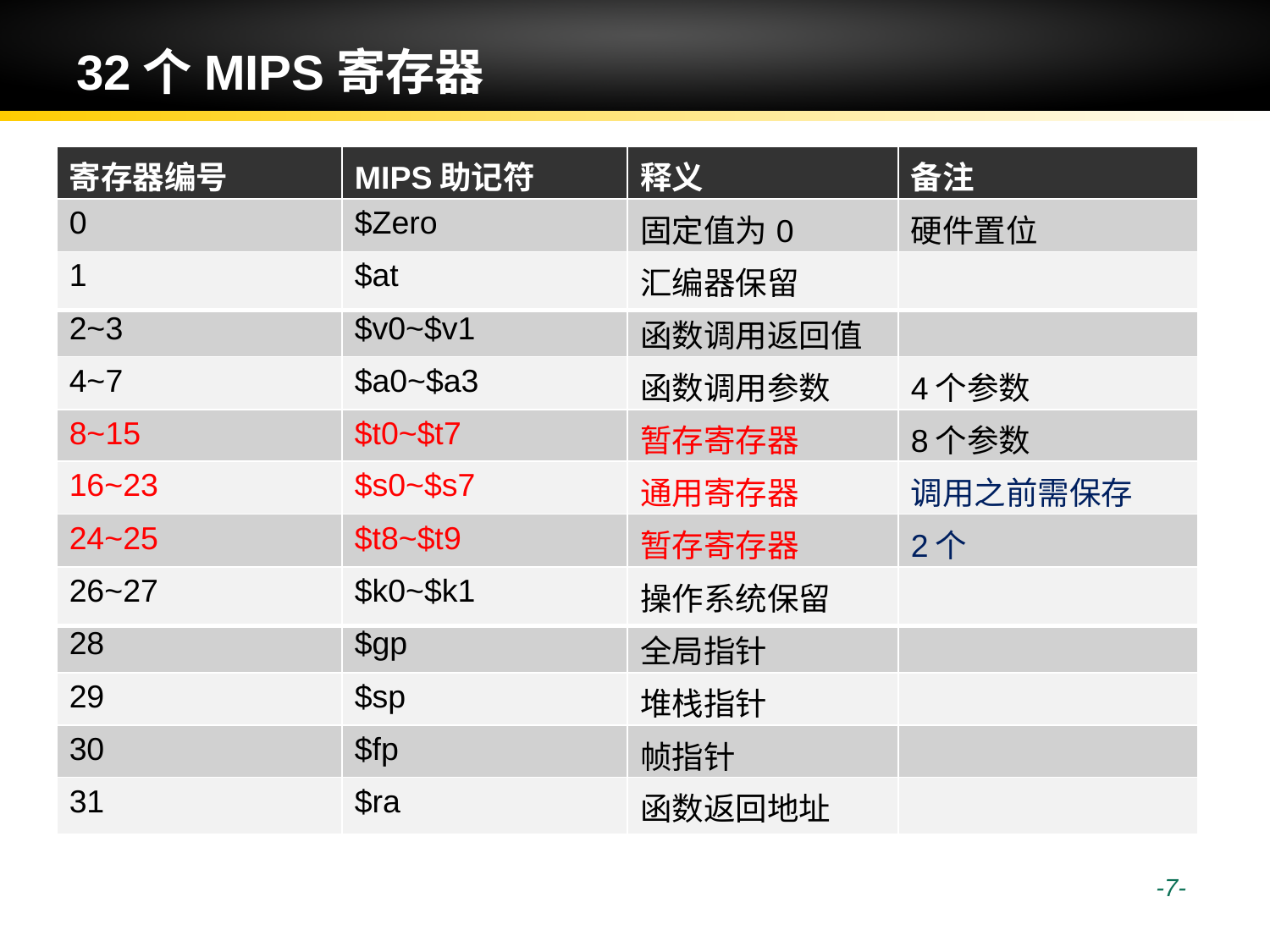

# 32个MIPS寄存器
| 寄存器编号 | MIPS助记符 | 释义 | 备注 |
| --- | --- | --- | --- |
| 0 | $Zero | 固定值为0 | 硬件置位 |
| --- | --- | --- | --- |
| 1 | $at | 汇编器保留 |  |
| --- | --- | --- | --- |
| 2~3 | $v0~$v1 | 函数调用返回值 |  |
| --- | --- | --- | --- |
| 4~7 | $a0~$a3 | 函数调用参数 | 4个参数 |
| --- | --- | --- | --- |
| 8~15 | $t0~$t7 | 暂存寄存器 | 8个参数 |
| --- | --- | --- | --- |
| 16~23 | $s0~$s7 | 通用寄存器 | 调用之前需保存 |
| --- | --- | --- | --- |
| 24~25 | $t8~$t9 | 暂存寄存器 | 2个 |
| --- | --- | --- | --- |
| 26~27 | $k0~$k1 | 操作系统保留 |  |
| --- | --- | --- | --- |
| 28 | $gp | 全局指针 |  |
| --- | --- | --- | --- |
| 29 | $sp | 堆栈指针 |  |
| --- | --- | --- | --- |
| 30 | $fp | 帧指针 |  |
| --- | --- | --- | --- |
| 31 | $ra | 函数返回地址 |  |
| --- | --- | --- | --- |
 -7-